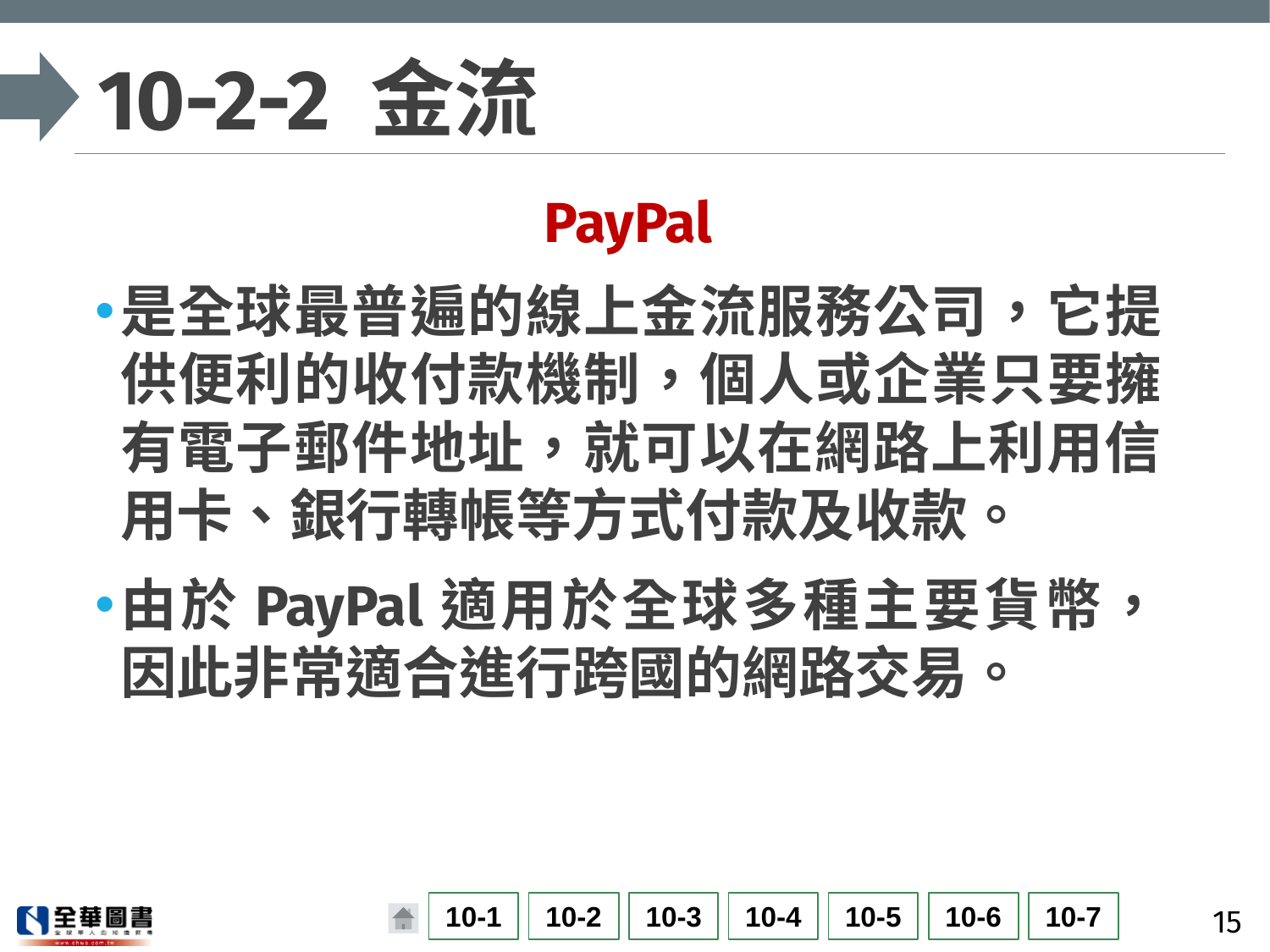

# 10-2-2 金流
PayPal
是全球最普遍的線上金流服務公司，它提供便利的收付款機制，個人或企業只要擁有電子郵件地址，就可以在網路上利用信用卡、銀行轉帳等方式付款及收款。
由於PayPal適用於全球多種主要貨幣，因此非常適合進行跨國的網路交易。
15